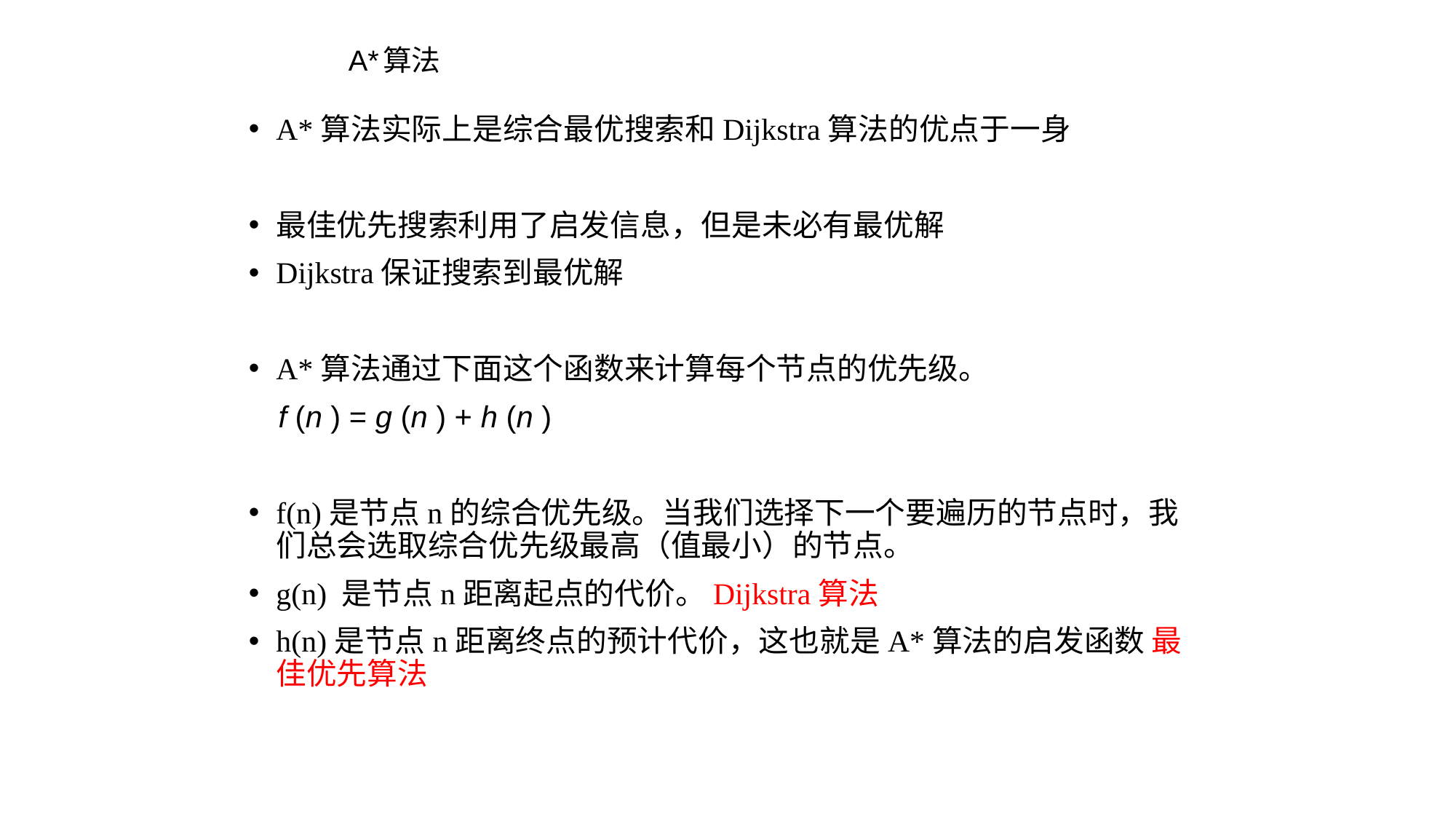

A*算法
A*算法实际上是综合最优搜索和Dijkstra算法的优点于一身

最佳优先搜索利用了启发信息，但是未必有最优解
Dijkstra保证搜索到最优解

A*算法通过下面这个函数来计算每个节点的优先级。
  f (n ) = g (n ) + h (n )

f(n)是节点n的综合优先级。当我们选择下一个要遍历的节点时，我们总会选取综合优先级最高（值最小）的节点。
g(n) 是节点n距离起点的代价。Dijkstra算法
h(n)是节点n距离终点的预计代价，这也就是A*算法的启发函数 最佳优先算法